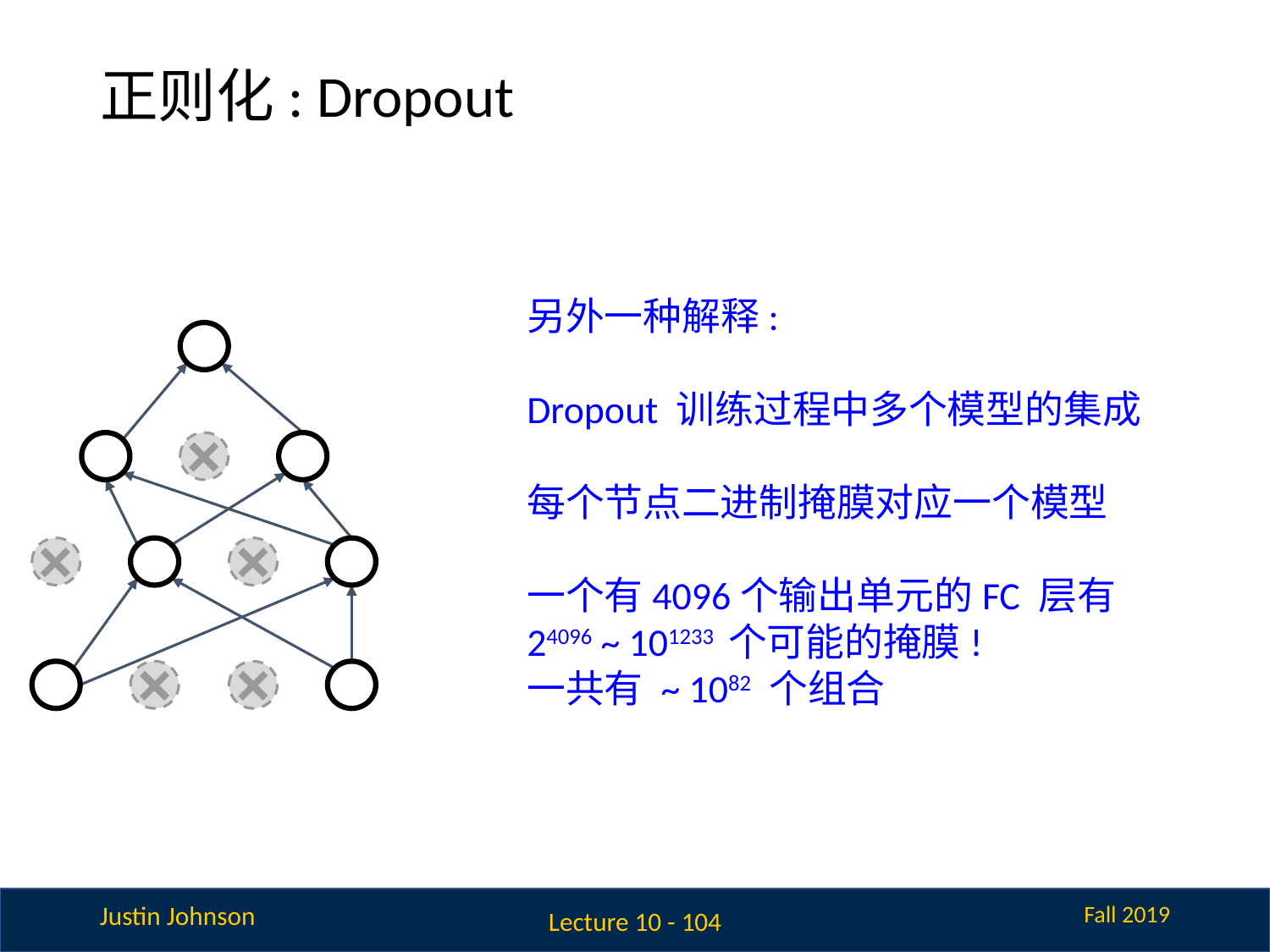

# 正则化: Dropout
另外一种解释:

Dropout 训练过程中多个模型的集成

每个节点二进制掩膜对应一个模型

一个有4096个输出单元的FC 层有
24096 ~ 101233 个可能的掩膜!
一共有 ~ 1082 个组合

Lecture 10 - 104